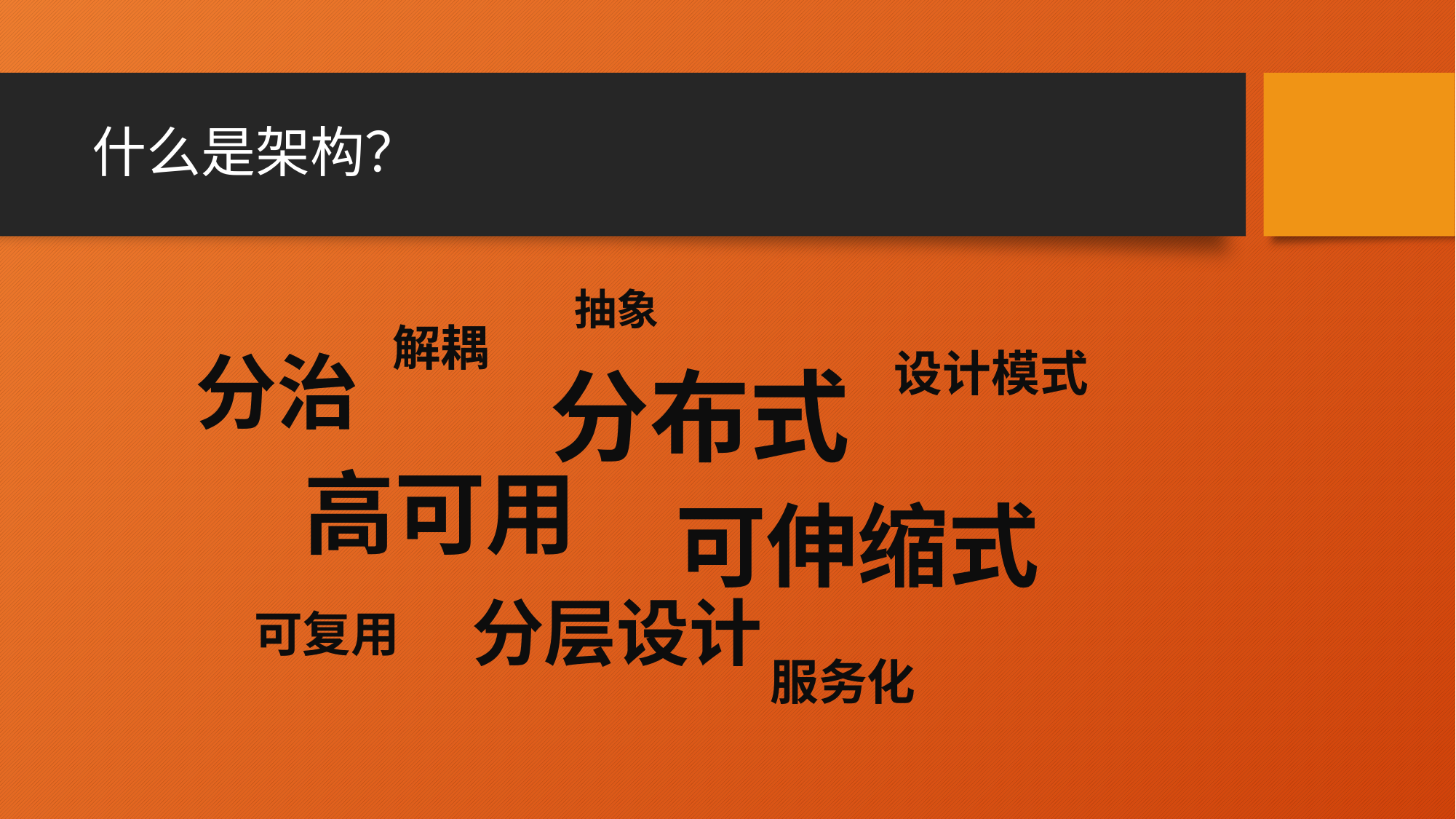

# 什么是架构？
抽象
解耦
分治
设计模式
分布式
高可用
可伸缩式
分层设计
可复用
服务化